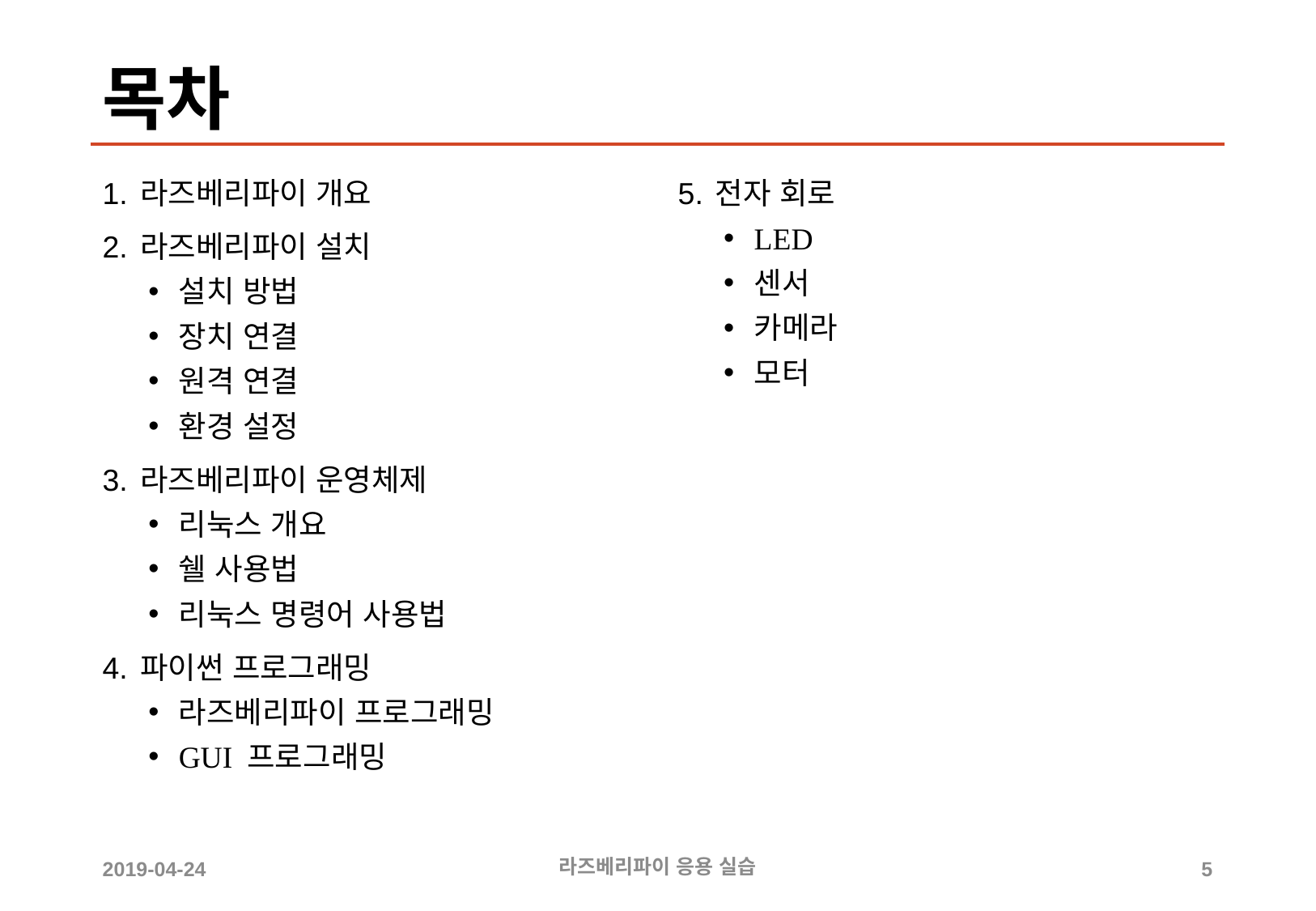

# 목차
라즈베리파이 개요
라즈베리파이 설치
설치 방법
장치 연결
원격 연결
환경 설정
라즈베리파이 운영체제
리눅스 개요
쉘 사용법
리눅스 명령어 사용법
파이썬 프로그래밍
라즈베리파이 프로그래밍
GUI 프로그래밍

전자 회로
LED
센서
카메라
모터
2019-04-24
라즈베리파이 응용 실습
5